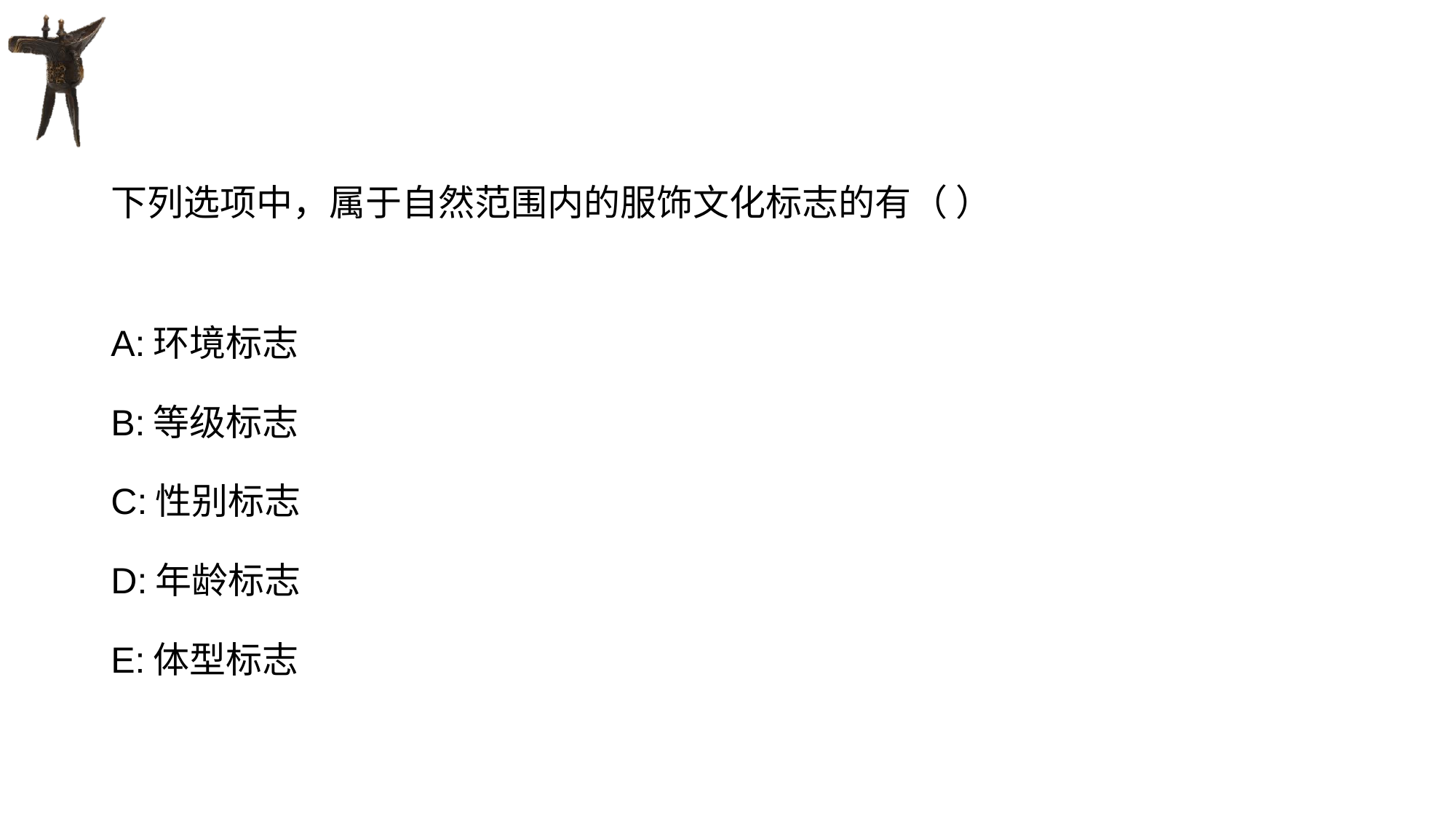

#
下列选项中，属于自然范围内的服饰文化标志的有（ ）

A:环境标志
B:等级标志
C:性别标志
D:年龄标志
E:体型标志

67